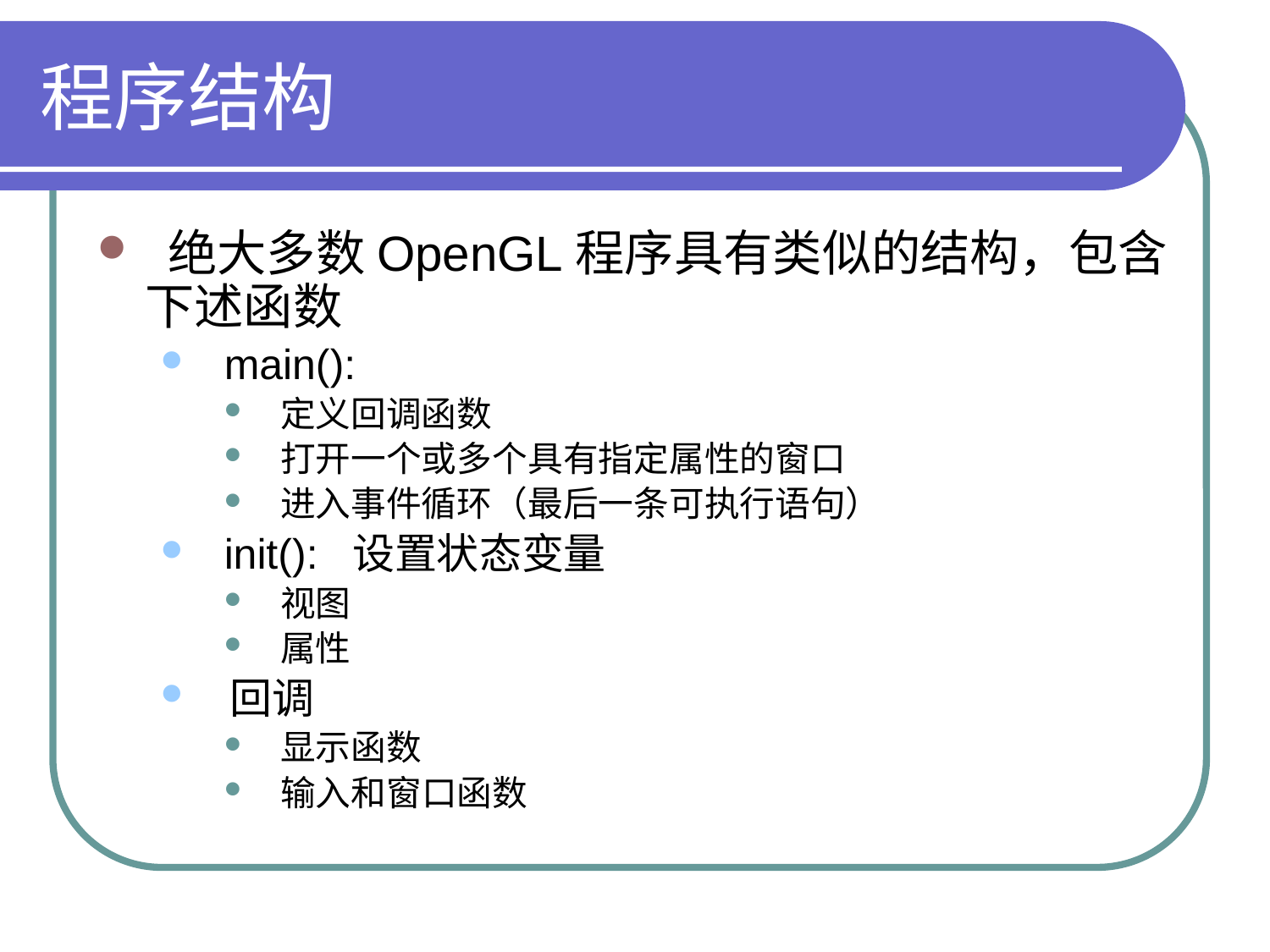

# 程序结构
 绝大多数OpenGL程序具有类似的结构，包含下述函数
  main():
  定义回调函数
  打开一个或多个具有指定属性的窗口
  进入事件循环（最后一条可执行语句）
  init():  设置状态变量
  视图
  属性
  回调
  显示函数
  输入和窗口函数